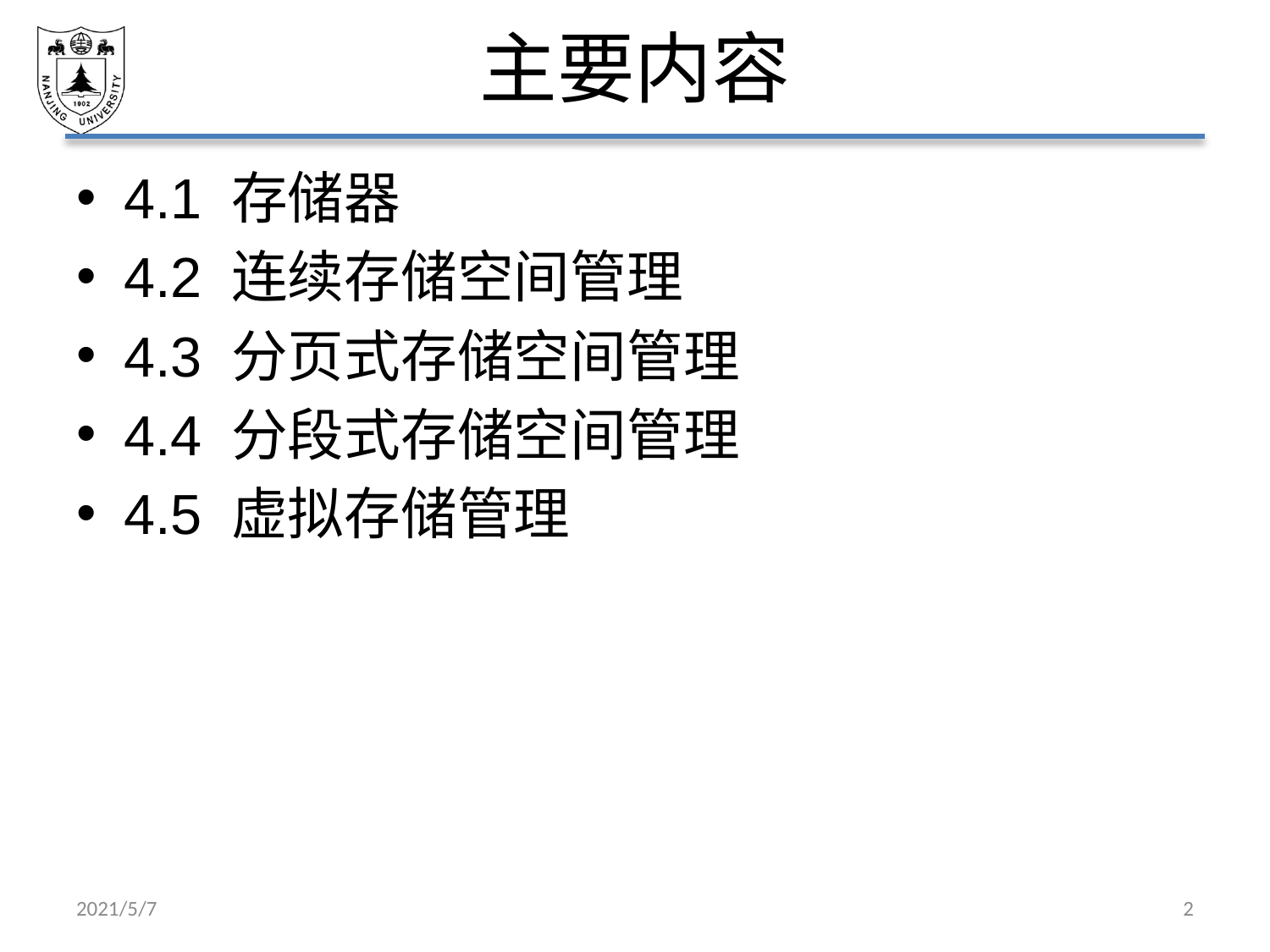

# 主要内容
4.1 存储器
4.2 连续存储空间管理
4.3 分页式存储空间管理
4.4 分段式存储空间管理
4.5 虚拟存储管理
2021/5/7
2